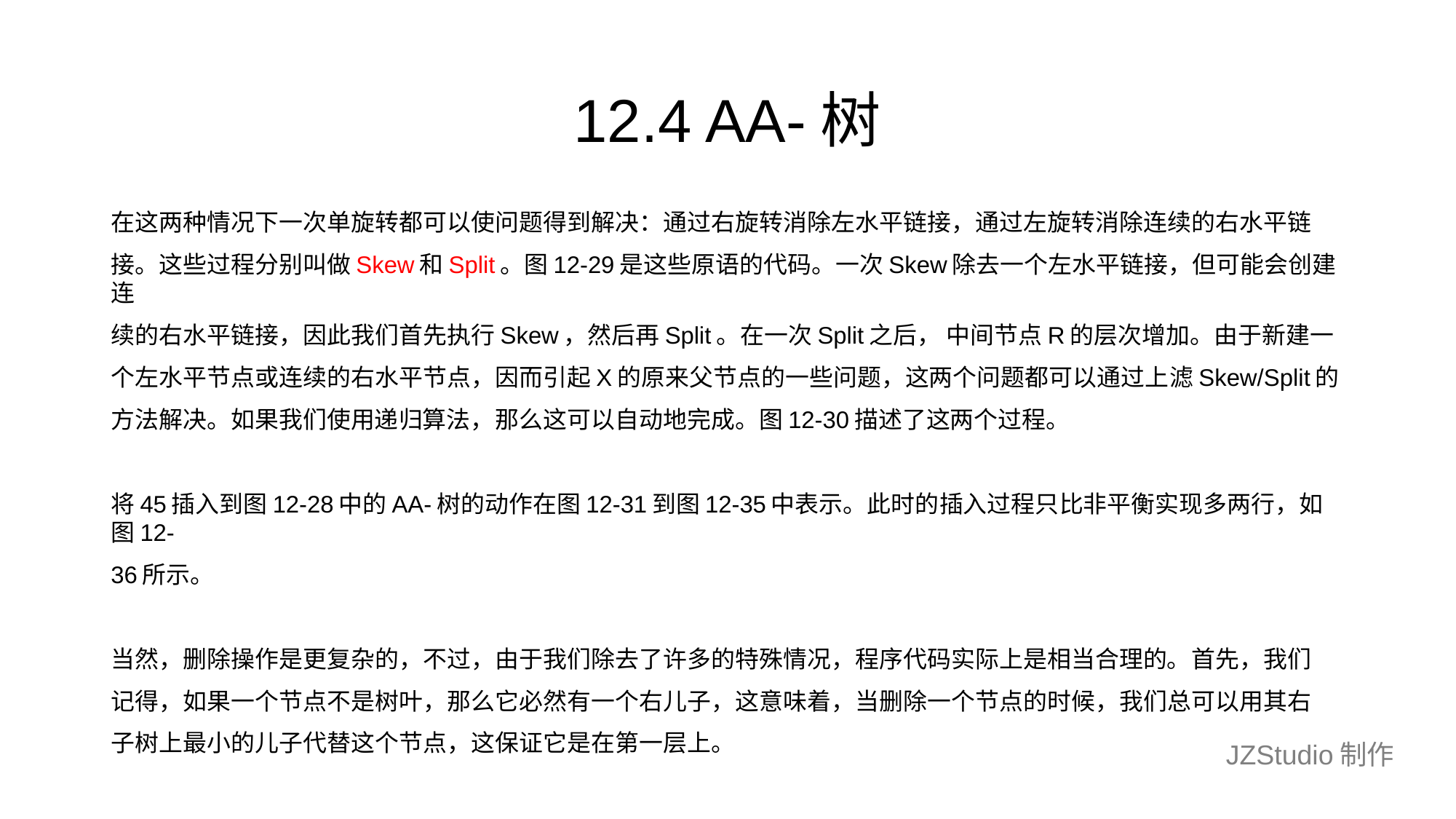

# 12.4 AA-树
在这两种情况下一次单旋转都可以使问题得到解决：通过右旋转消除左水平链接，通过左旋转消除连续的右水平链
接。这些过程分别叫做Skew和Split。图12-29是这些原语的代码。一次Skew除去一个左水平链接，但可能会创建连
续的右水平链接，因此我们首先执行Skew，然后再Split。在一次Split之后， 中间节点R的层次增加。由于新建一
个左水平节点或连续的右水平节点，因而引起X的原来父节点的一些问题，这两个问题都可以通过上滤Skew/Split的
方法解决。如果我们使用递归算法，那么这可以自动地完成。图12-30描述了这两个过程。

将45插入到图12-28中的AA-树的动作在图12-31到图12-35中表示。此时的插入过程只比非平衡实现多两行，如图12-
36所示。

当然，删除操作是更复杂的，不过，由于我们除去了许多的特殊情况，程序代码实际上是相当合理的。首先，我们
记得，如果一个节点不是树叶，那么它必然有一个右儿子，这意味着，当删除一个节点的时候，我们总可以用其右
子树上最小的儿子代替这个节点，这保证它是在第一层上。